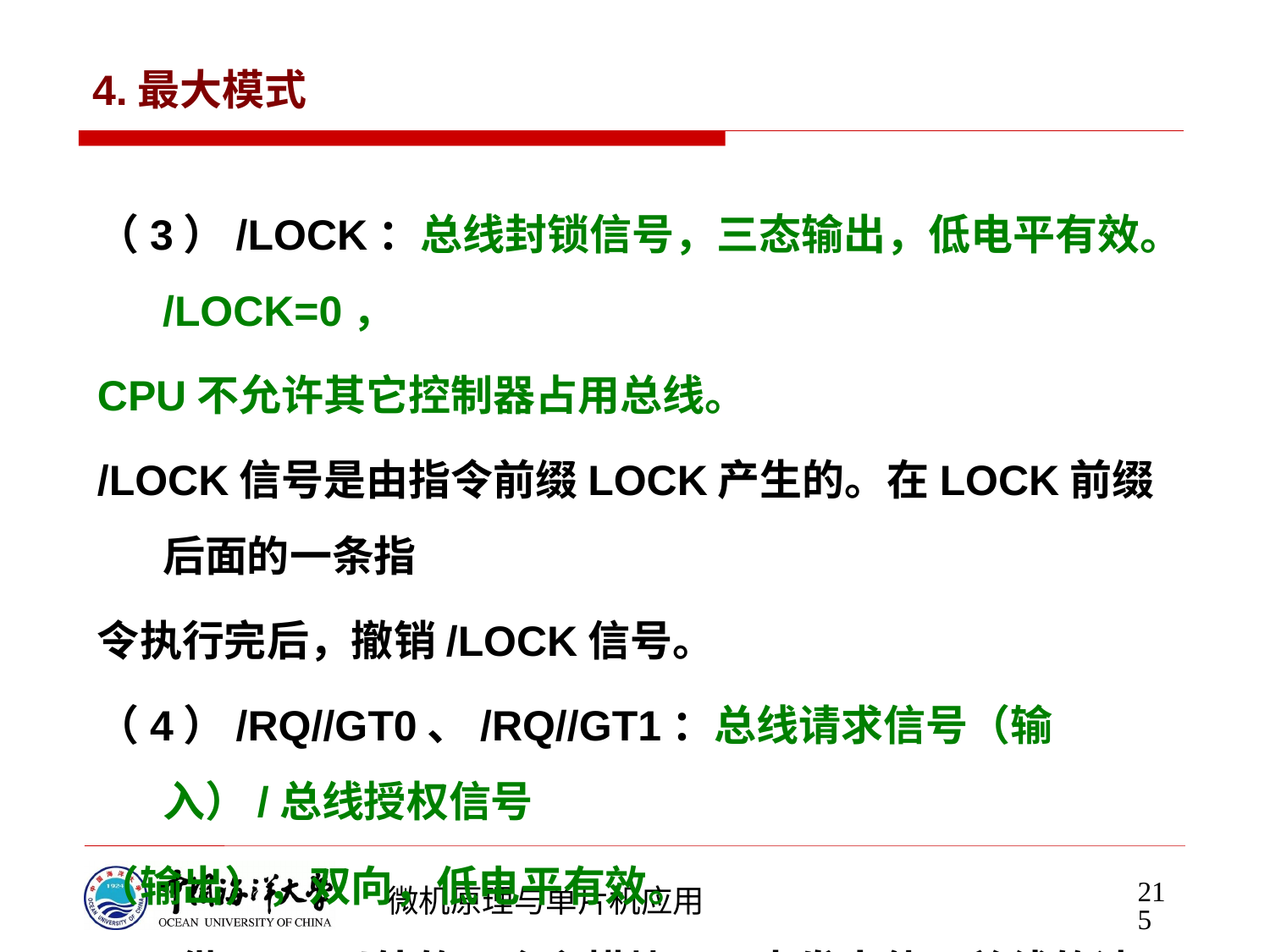

# 4.最大模式
（3）/LOCK：总线封锁信号，三态输出，低电平有效。/LOCK=0，
CPU不允许其它控制器占用总线。
/LOCK信号是由指令前缀LOCK产生的。在LOCK前缀后面的一条指
令执行完后，撤销/LOCK信号。
（4）/RQ//GT0、/RQ//GT1：总线请求信号（输入）/总线授权信号
（输出），双向，低电平有效。
   可供CPU以外的2个主模块可用来发出使用总线的请求信号和接受
CPU对总线请求的授权信号。总线请求信号和授权信号在同一引脚上
传输，但方向相反。其中/RQ//GT0比/RQ//GT1优先级高
215